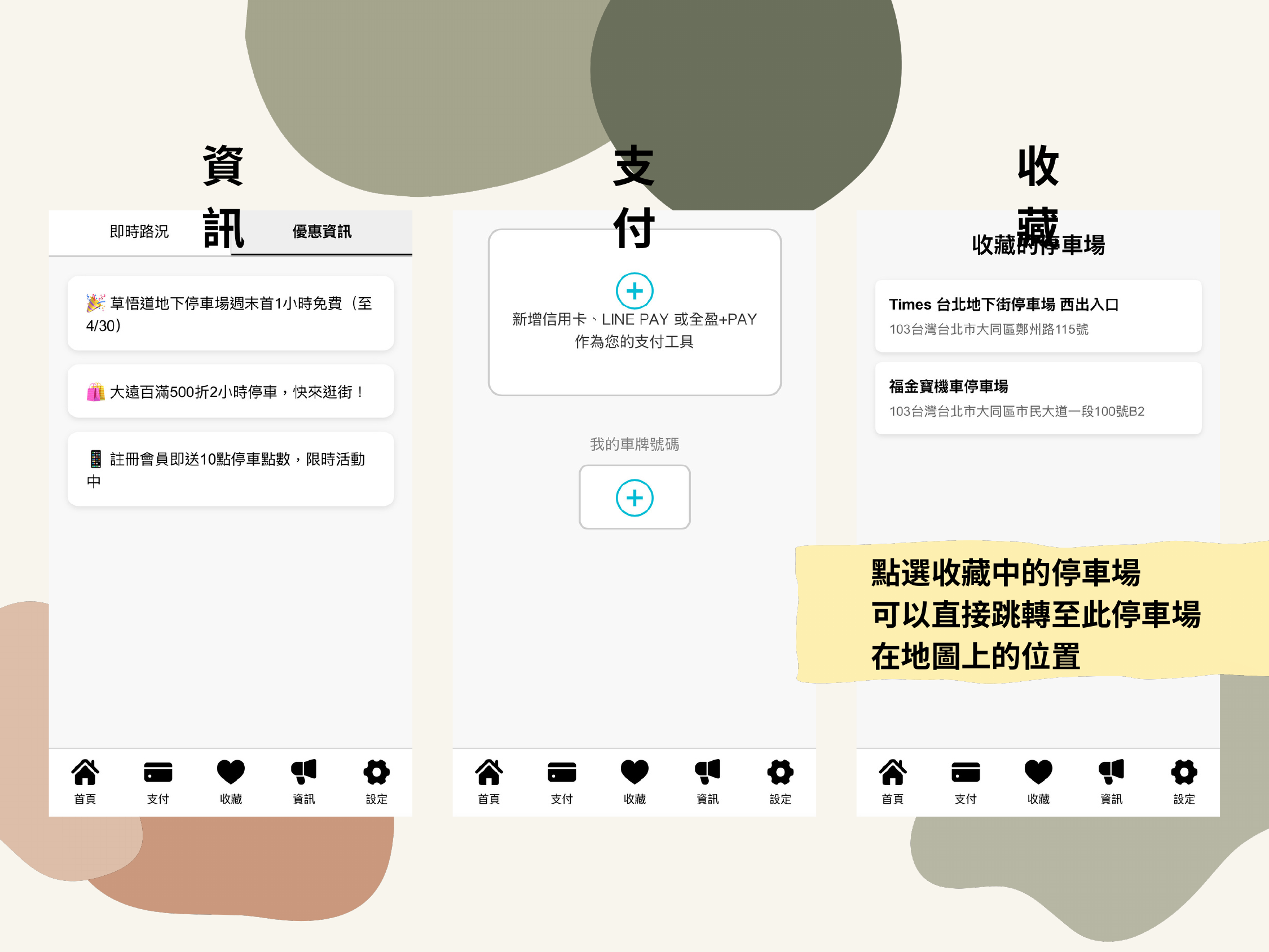

資訊
支付
收藏

點選收藏中的停車場
可以直接跳轉至此停車場
在地圖上的位置